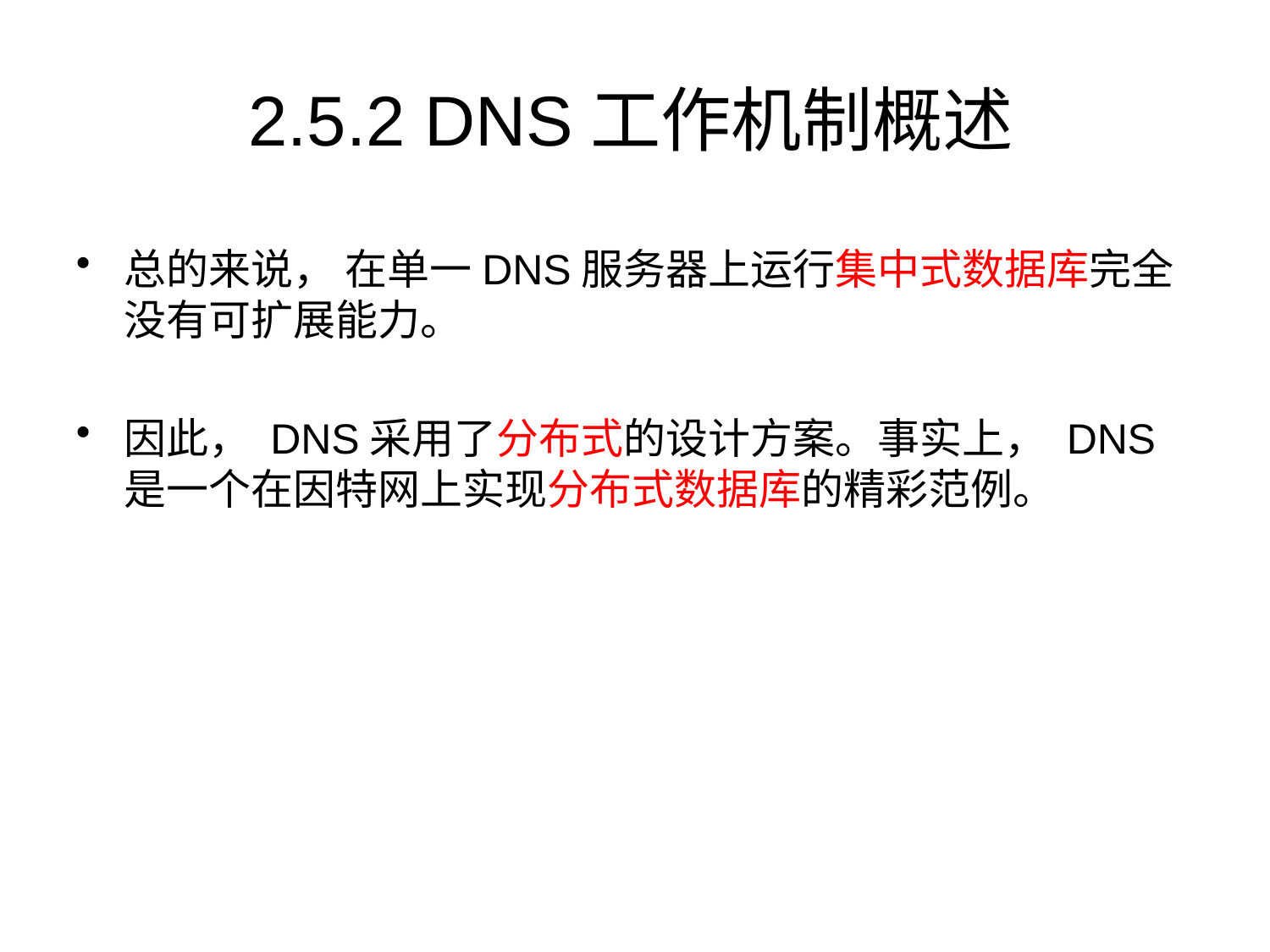

# 2.5.2 DNS工作机制概述

总的来说， 在单一DNS服务器上运行集中式数据库完全没有可扩展能力。

因此， DNS采用了分布式的设计方案。事实上， DNS是一个在因特网上实现分布式数据库的精彩范例。